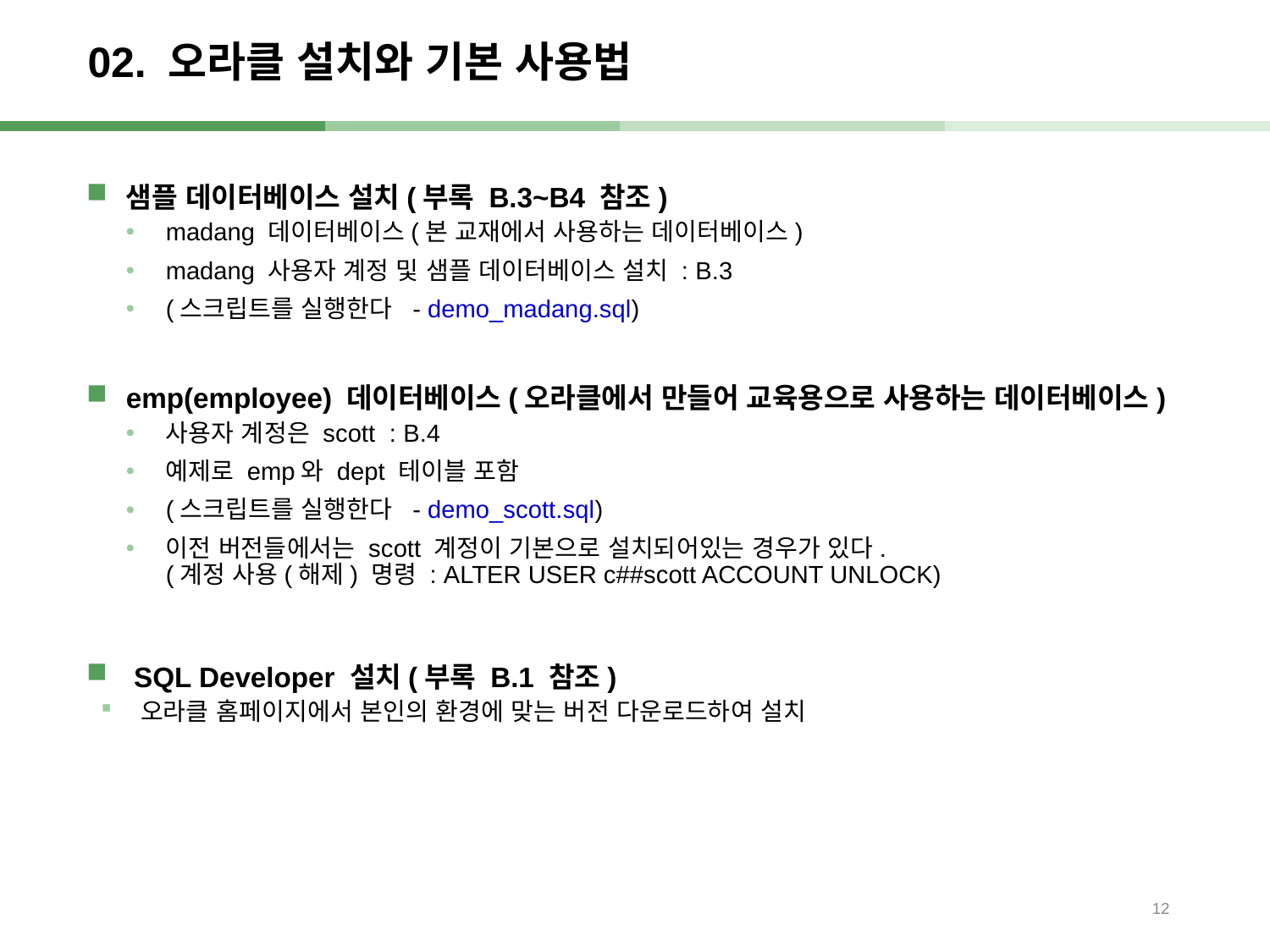

# 02. 오라클 설치와 기본 사용법
샘플 데이터베이스 설치(부록 B.3~B4 참조)
madang 데이터베이스(본 교재에서 사용하는 데이터베이스)
madang 사용자 계정 및 샘플 데이터베이스 설치 : B.3
(스크립트를 실행한다  - demo_madang.sql)

emp(employee) 데이터베이스(오라클에서 만들어 교육용으로 사용하는 데이터베이스)
사용자 계정은 scott  : B.4
예제로 emp와 dept 테이블 포함
(스크립트를 실행한다  - demo_scott.sql)
이전 버전들에서는 scott 계정이 기본으로 설치되어있는 경우가 있다.
(계정 사용(해제) 명령 : ALTER USER c##scott ACCOUNT UNLOCK)

 SQL Developer 설치(부록 B.1 참조)
오라클 홈페이지에서 본인의 환경에 맞는 버전 다운로드하여 설치
12